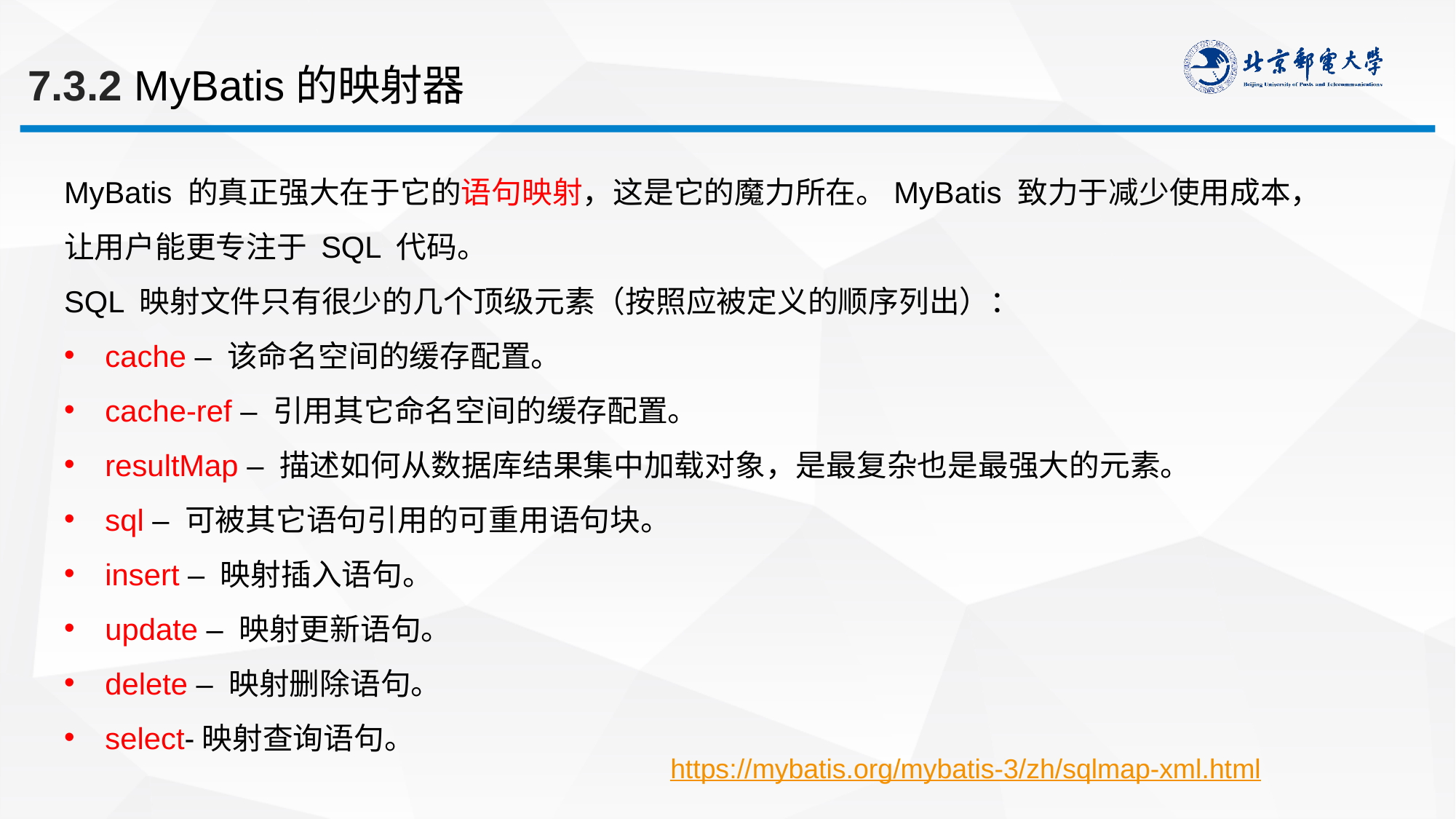

7.3.2 MyBatis的映射器

MyBatis 的真正强大在于它的语句映射，这是它的魔力所在。MyBatis 致力于减少使用成本，让用户能更专注于 SQL 代码。
SQL 映射文件只有很少的几个顶级元素（按照应被定义的顺序列出）：
cache – 该命名空间的缓存配置。
cache-ref – 引用其它命名空间的缓存配置。
resultMap – 描述如何从数据库结果集中加载对象，是最复杂也是最强大的元素。
sql – 可被其它语句引用的可重用语句块。
insert – 映射插入语句。
update – 映射更新语句。
delete – 映射删除语句。
select-映射查询语句。
https://mybatis.org/mybatis-3/zh/sqlmap-xml.html